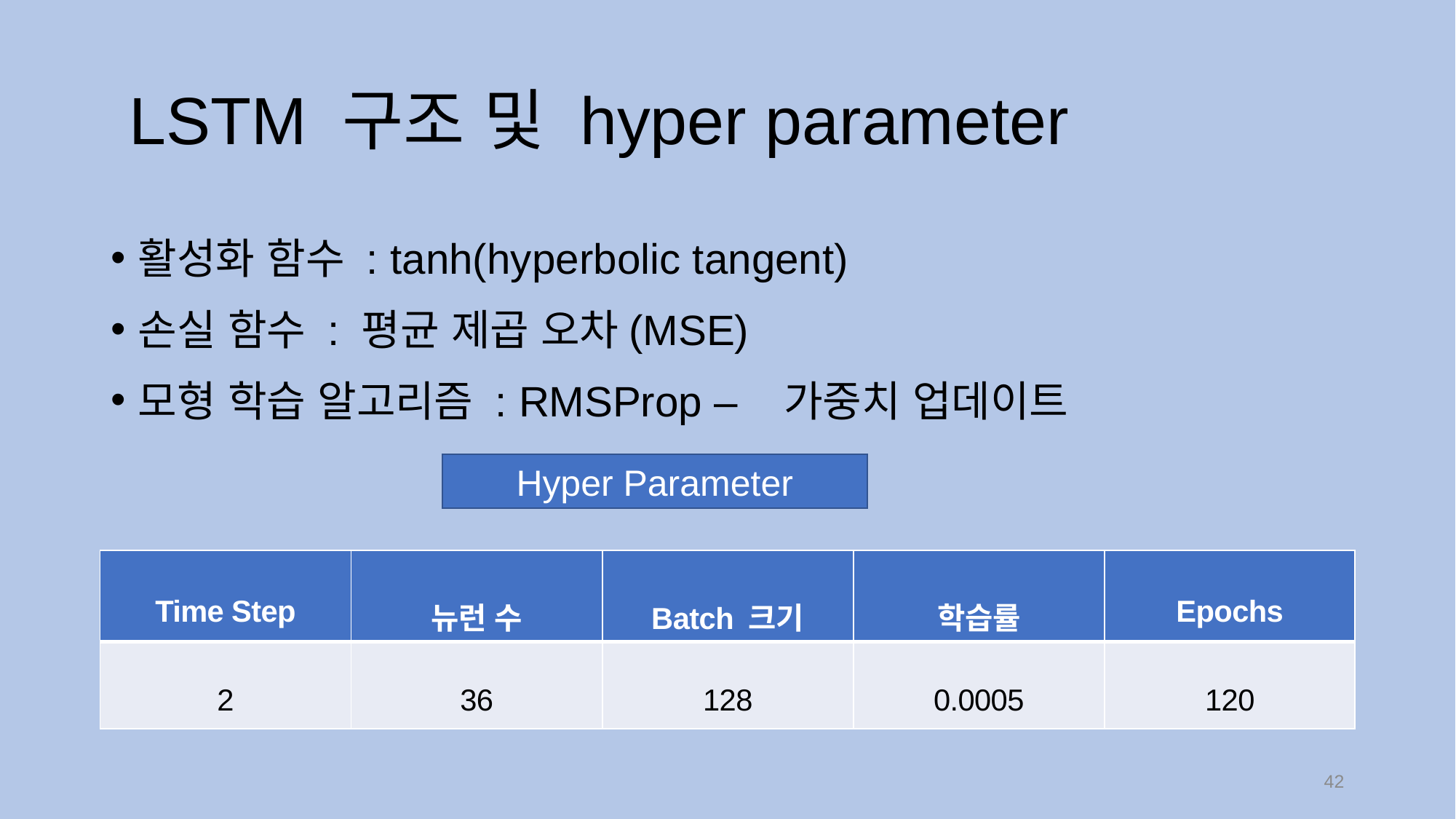

# LSTM 구조 및 hyper parameter
활성화 함수 : tanh(hyperbolic tangent)
손실 함수 : 평균 제곱 오차(MSE)
모형 학습 알고리즘 : RMSProp –   가중치 업데이트

Hyper Parameter
| Time Step | 뉴런 수 | Batch 크기 | 학습률 | Epochs |
| --- | --- | --- | --- | --- |
| 2 | 36 | 128 | 0.0005 | 120 |
42